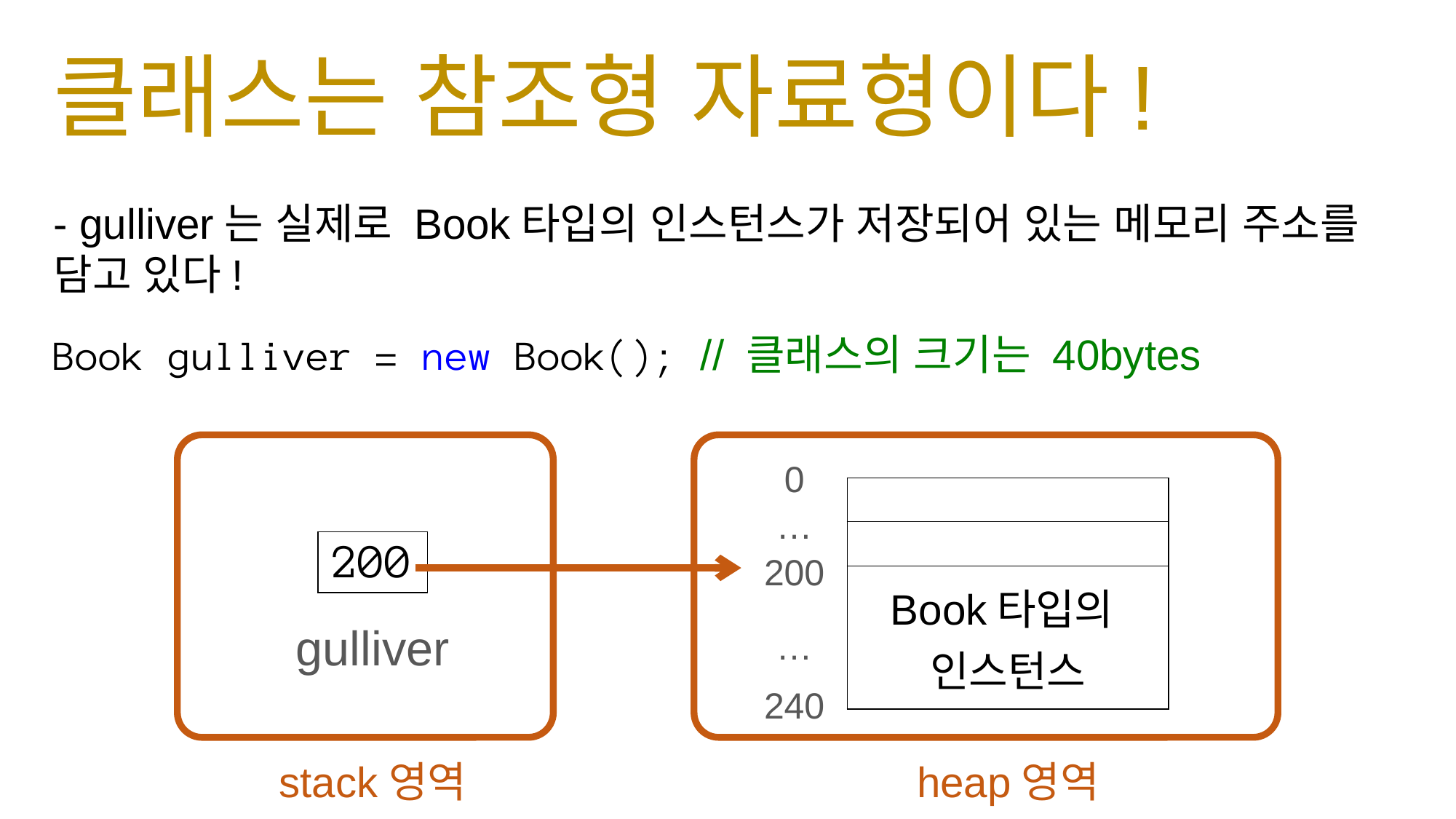

# 클래스는 참조형 자료형이다!
- gulliver는 실제로 Book타입의 인스턴스가 저장되어 있는 메모리 주소를 담고 있다!
Book gulliver = new Book(); // 클래스의 크기는 40bytes

0
|  |
| --- |
|  |
| Book타입의 인스턴스 |
…
| 200 |
| --- |
200
gulliver
…
240
stack영역
heap영역